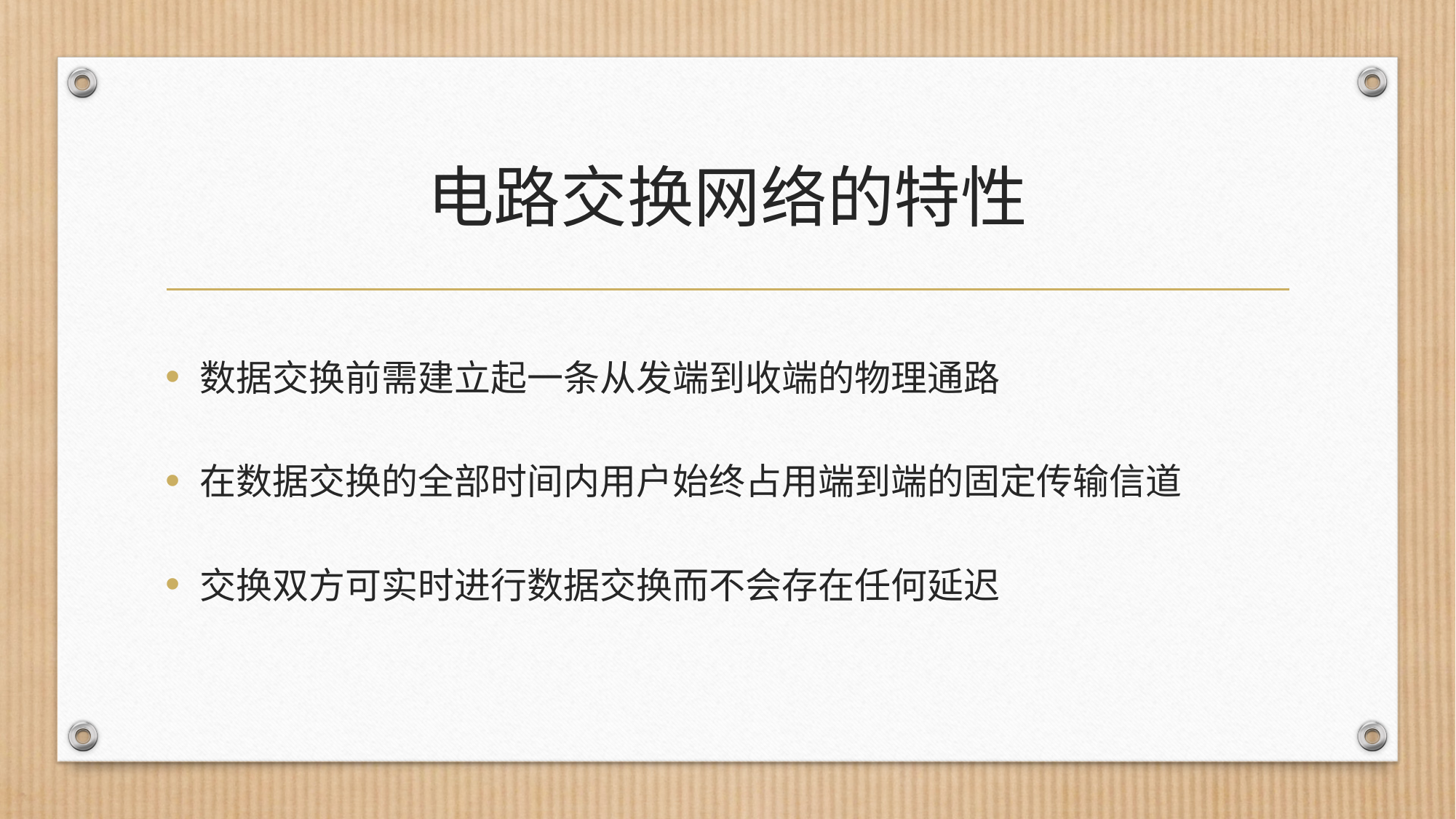

# 电路交换网络的特性
数据交换前需建立起一条从发端到收端的物理通路
在数据交换的全部时间内用户始终占用端到端的固定传输信道
交换双方可实时进行数据交换而不会存在任何延迟